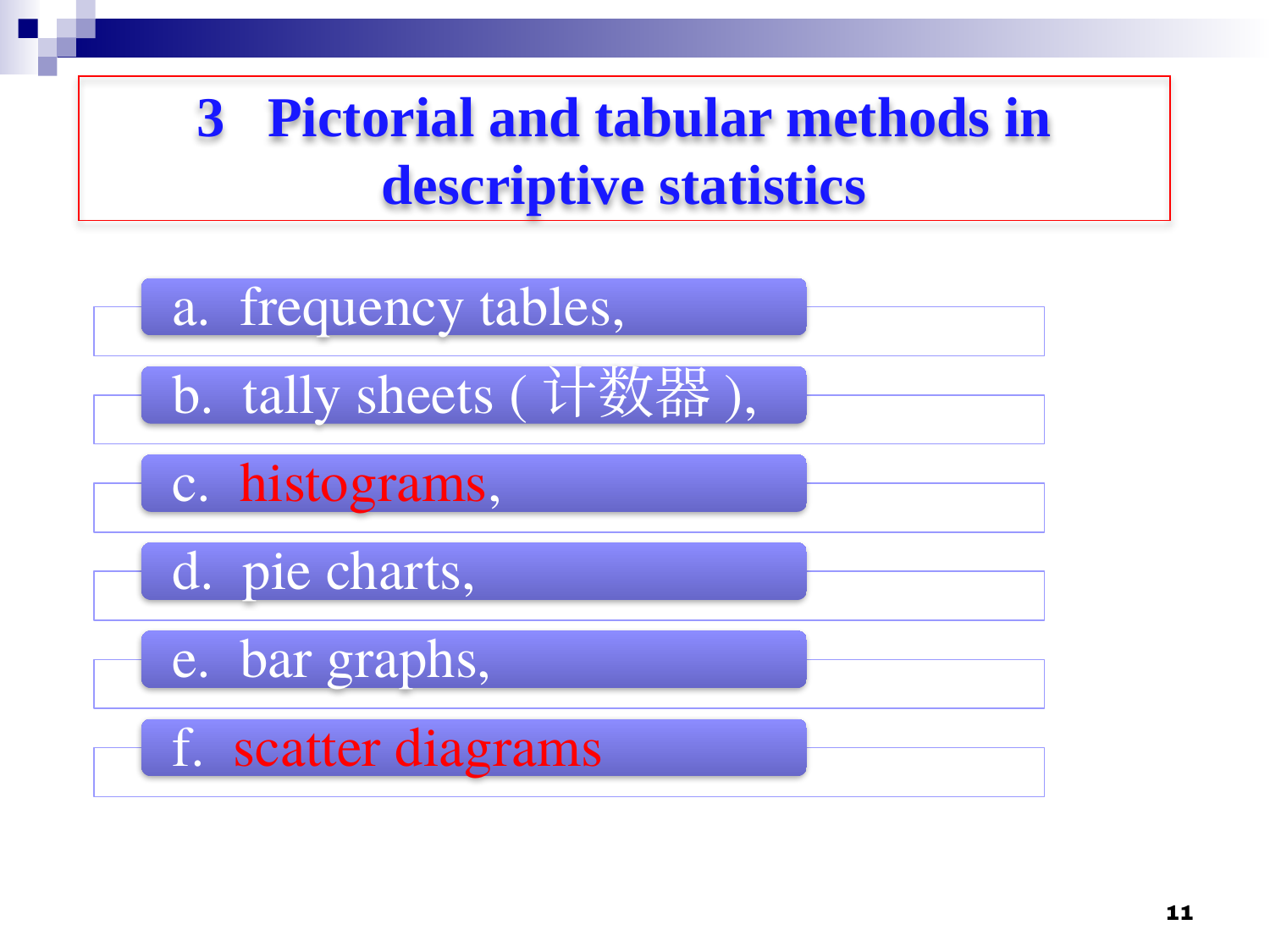

# 3   Pictorial and tabular methods in descriptive statistics
a.  frequency tables,
b.  tally sheets (计数器),
c.  histograms,
d.  pie charts,
e.  bar graphs,
f.  scatter diagrams
11